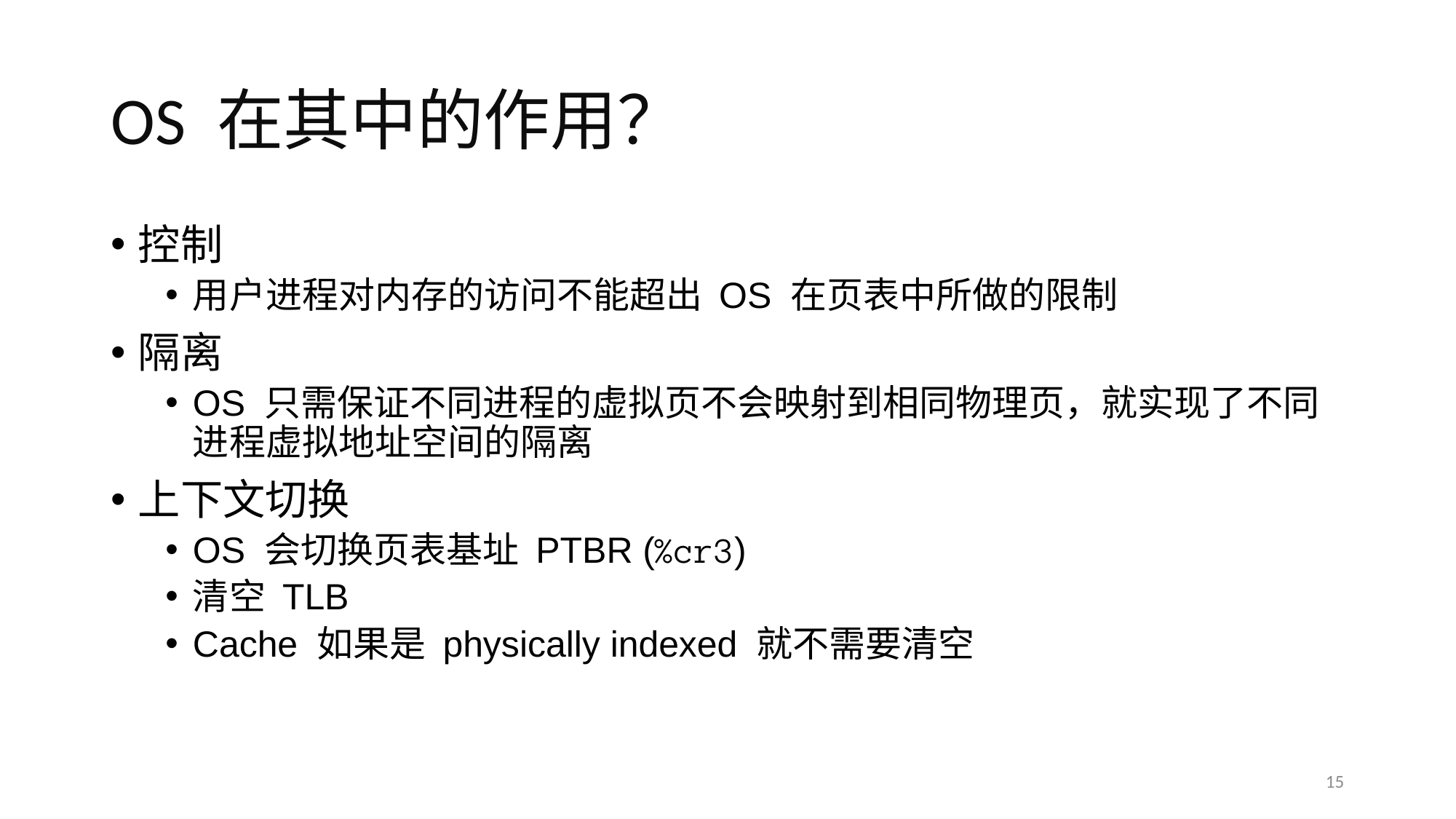

# OS 在其中的作用？
控制
用户进程对内存的访问不能超出 OS 在页表中所做的限制
隔离
OS 只需保证不同进程的虚拟页不会映射到相同物理页，就实现了不同进程虚拟地址空间的隔离
上下文切换
OS 会切换页表基址 PTBR (%cr3)
清空 TLB
Cache 如果是 physically indexed 就不需要清空
15